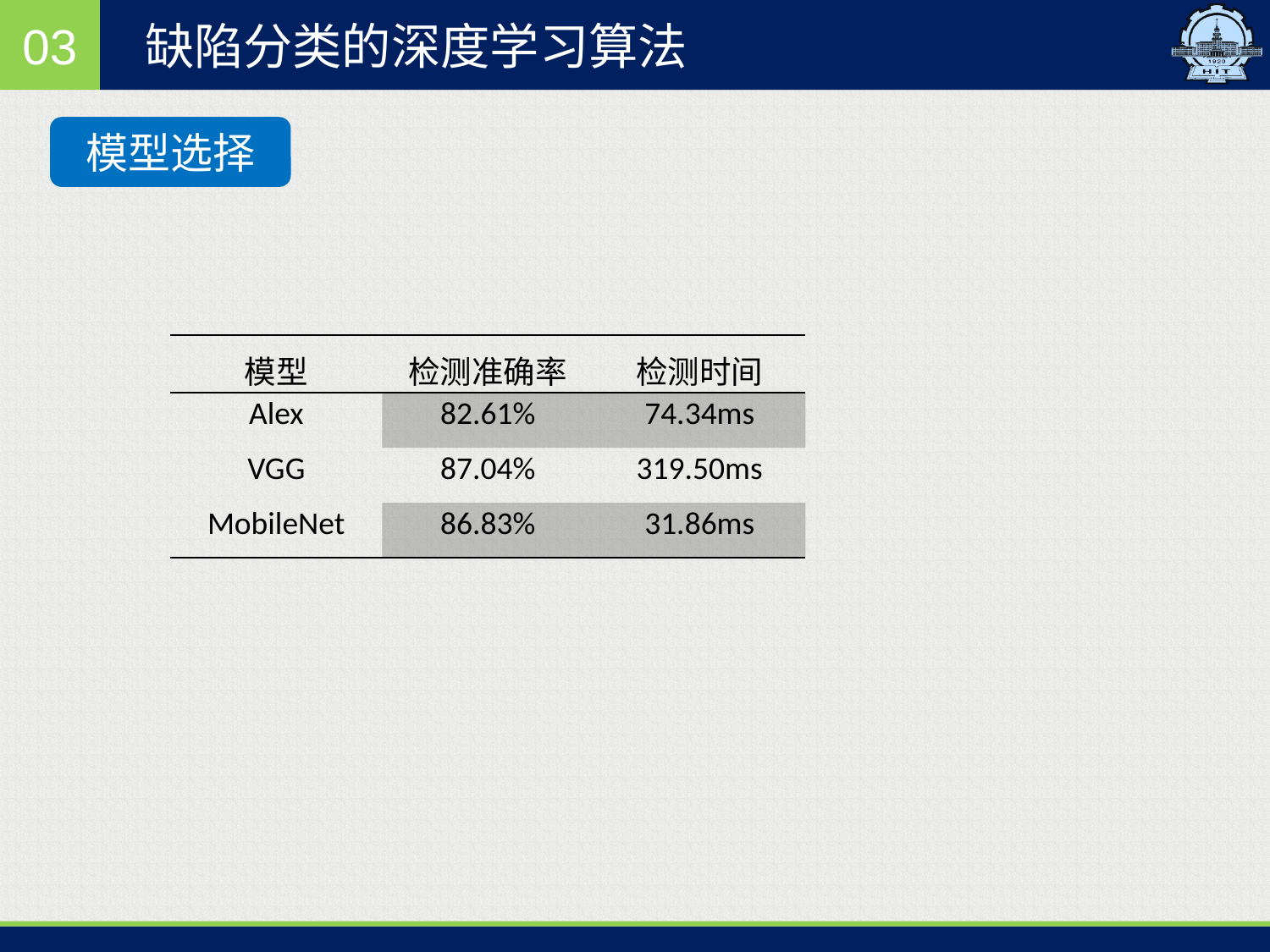

03
缺陷分类的深度学习算法
模型选择
| 模型 | 检测准确率 | 检测时间 |
| --- | --- | --- |
| Alex | 82.61% | 74.34ms |
| VGG | 87.04% | 319.50ms |
| MobileNet | 86.83% | 31.86ms |